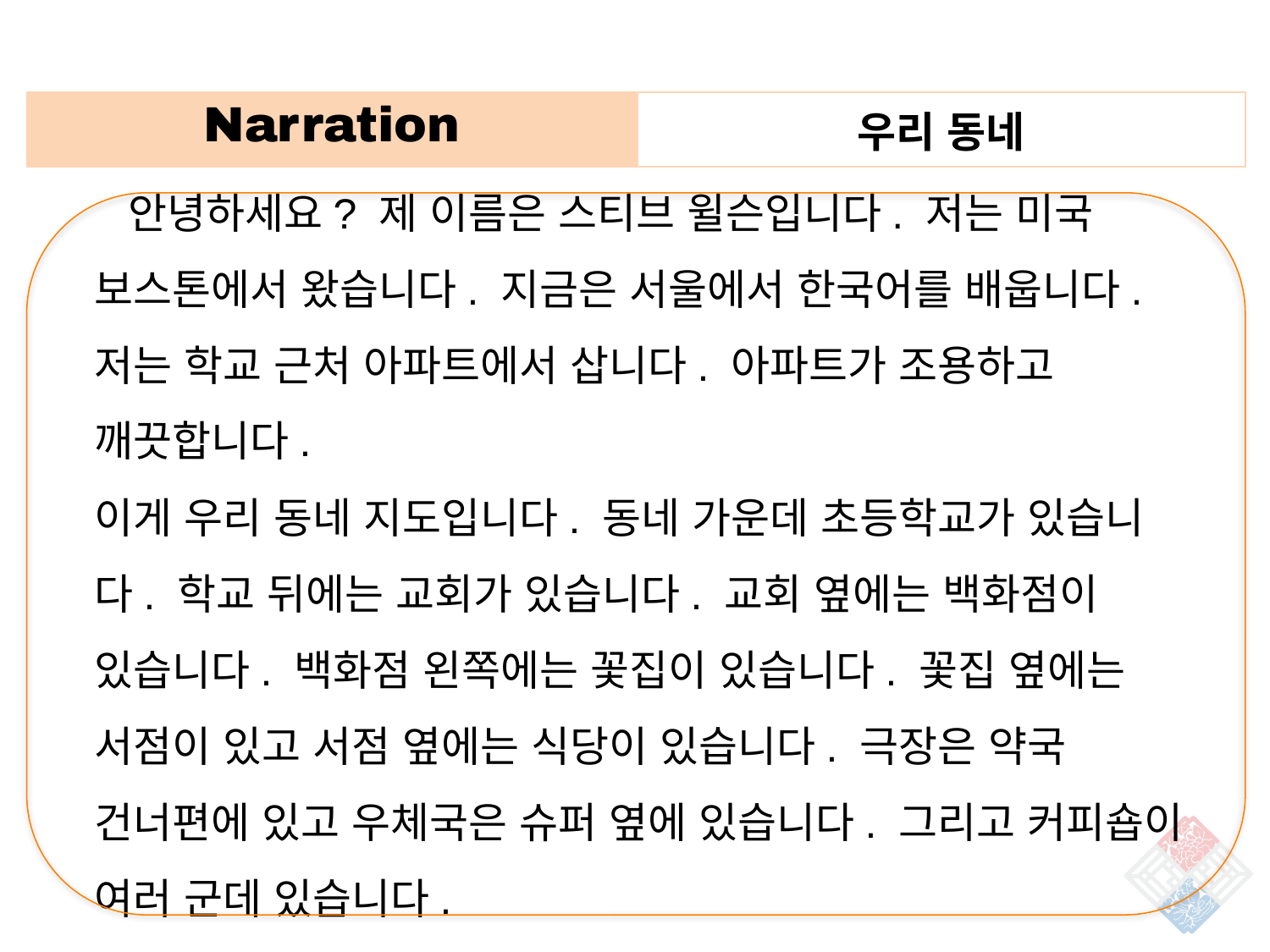

| Narration | 우리 동네 |
| --- | --- |
  안녕하세요? 제 이름은 스티브 윌슨입니다. 저는 미국 보스톤에서 왔습니다. 지금은 서울에서 한국어를 배웁니다. 저는 학교 근처 아파트에서 삽니다. 아파트가 조용하고 깨끗합니다.
이게 우리 동네 지도입니다. 동네 가운데 초등학교가 있습니다. 학교 뒤에는 교회가 있습니다. 교회 옆에는 백화점이 있습니다. 백화점 왼쪽에는 꽃집이 있습니다. 꽃집 옆에는 서점이 있고 서점 옆에는 식당이 있습니다. 극장은 약국 건너편에 있고 우체국은 슈퍼 옆에 있습니다. 그리고 커피숍이 여러 군데 있습니다.